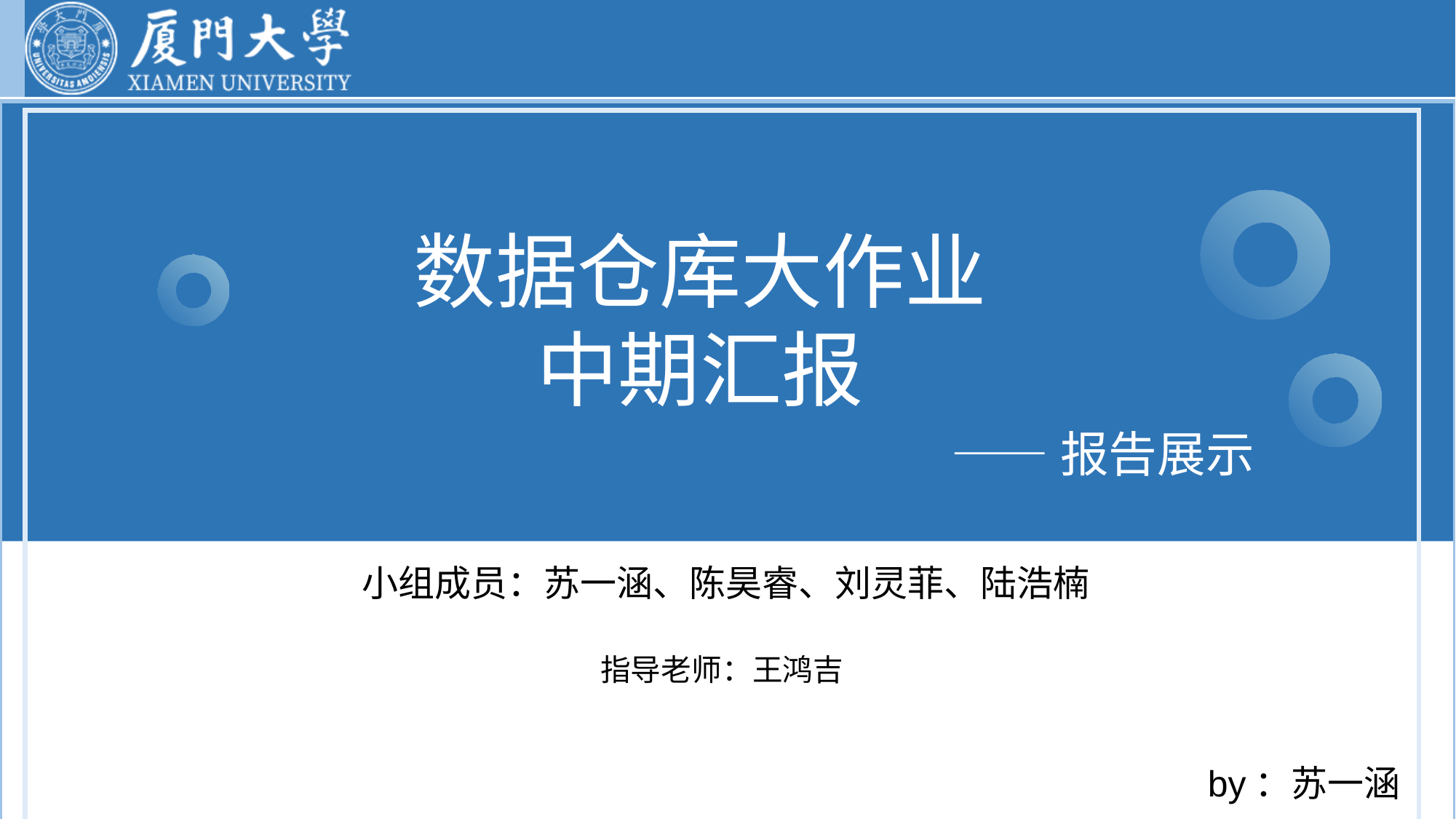

数据仓库大作业中期汇报

——报告展示
小组成员：苏一涵、陈昊睿、刘灵菲、陆浩楠
指导老师：王鸿吉
by：苏一涵